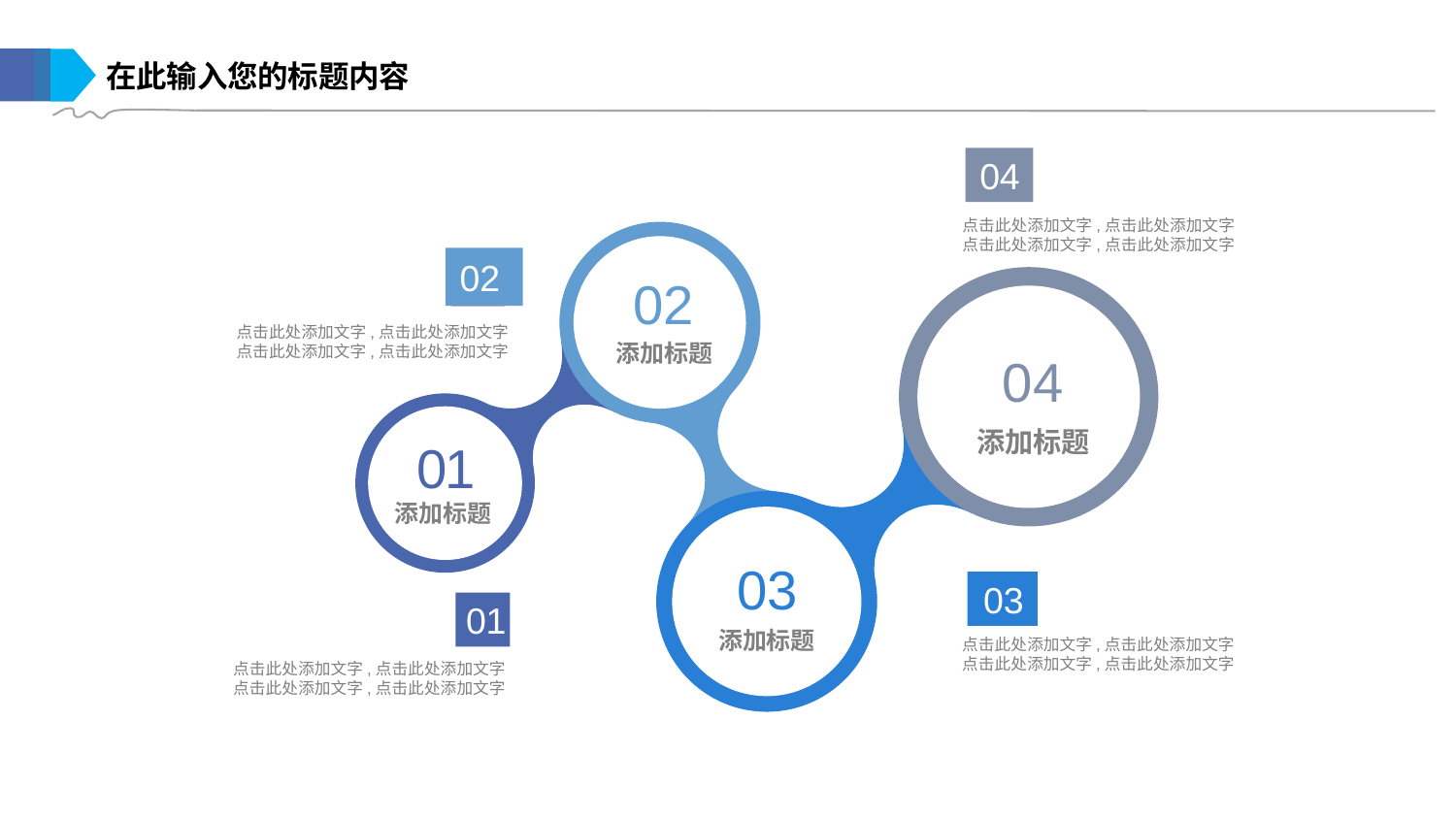

在此输入您的标题内容

04

点击此处添加文字,点击此处添加文字
点击此处添加文字,点击此处添加文字

02

点击此处添加文字,点击此处添加文字
点击此处添加文字,点击此处添加文字

02
添加标题

04
添加标题

01
添加标题
03
添加标题
03

点击此处添加文字,点击此处添加文字
点击此处添加文字,点击此处添加文字
01

点击此处添加文字,点击此处添加文字
点击此处添加文字,点击此处添加文字